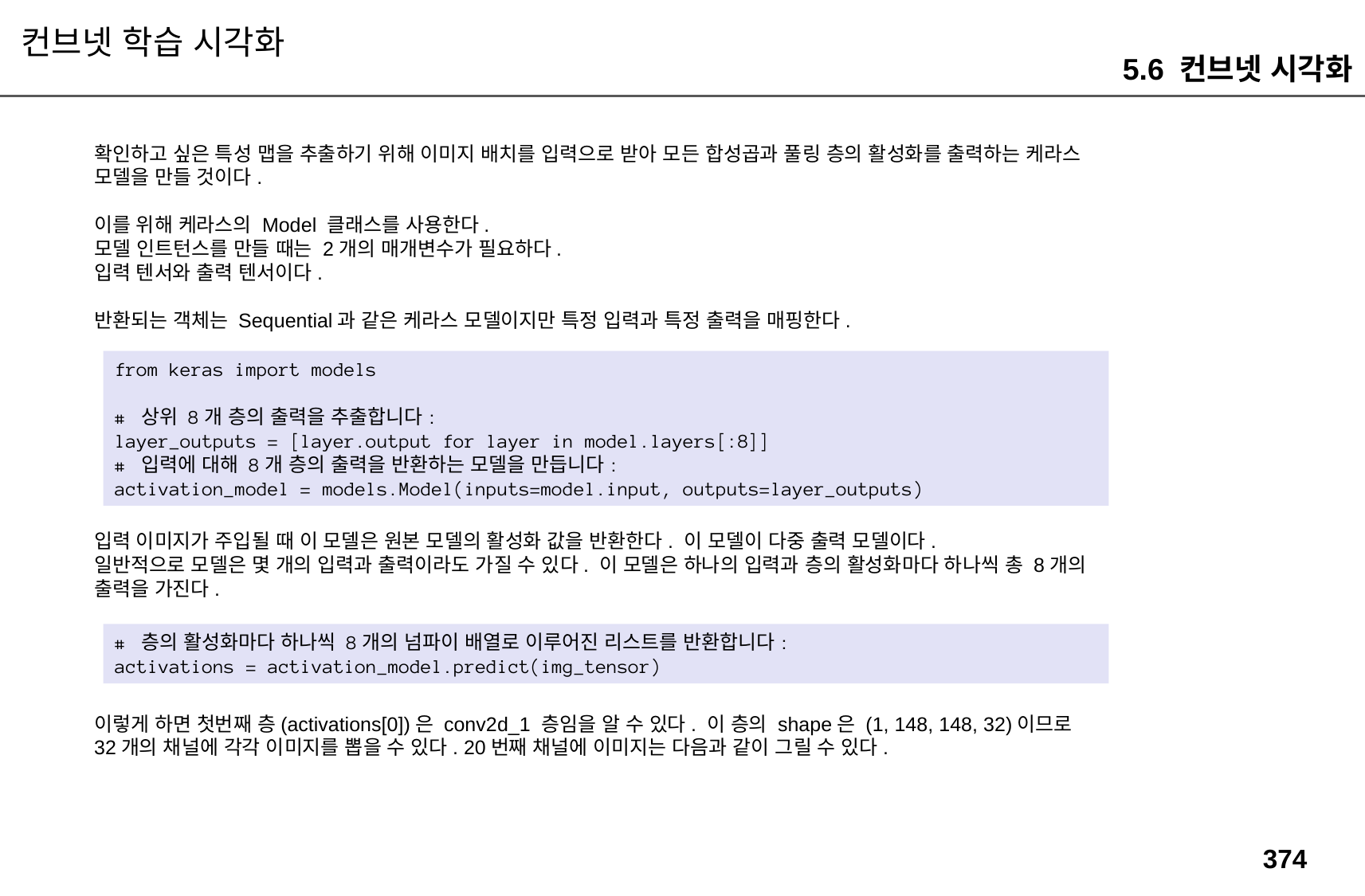

컨브넷 학습 시각화
5.6 컨브넷 시각화
확인하고 싶은 특성 맵을 추출하기 위해 이미지 배치를 입력으로 받아 모든 합성곱과 풀링 층의 활성화를 출력하는 케라스 모델을 만들 것이다.

이를 위해 케라스의 Model 클래스를 사용한다.
모델 인트턴스를 만들 때는 2개의 매개변수가 필요하다.
입력 텐서와 출력 텐서이다.

반환되는 객체는 Sequential과 같은 케라스 모델이지만 특정 입력과 특정 출력을 매핑한다.
from keras import models

# 상위 8개 층의 출력을 추출합니다:
layer_outputs = [layer.output for layer in model.layers[:8]]
# 입력에 대해 8개 층의 출력을 반환하는 모델을 만듭니다:
activation_model = models.Model(inputs=model.input, outputs=layer_outputs)
입력 이미지가 주입될 때 이 모델은 원본 모델의 활성화 값을 반환한다. 이 모델이 다중 출력 모델이다.
일반적으로 모델은 몇 개의 입력과 출력이라도 가질 수 있다. 이 모델은 하나의 입력과 층의 활성화마다 하나씩 총 8개의 출력을 가진다.
# 층의 활성화마다 하나씩 8개의 넘파이 배열로 이루어진 리스트를 반환합니다:
activations = activation_model.predict(img_tensor)
이렇게 하면 첫번째 층(activations[0])은 conv2d_1 층임을 알 수 있다. 이 층의 shape은 (1, 148, 148, 32)이므로 32개의 채널에 각각 이미지를 뽑을 수 있다. 20번째 채널에 이미지는 다음과 같이 그릴 수 있다.